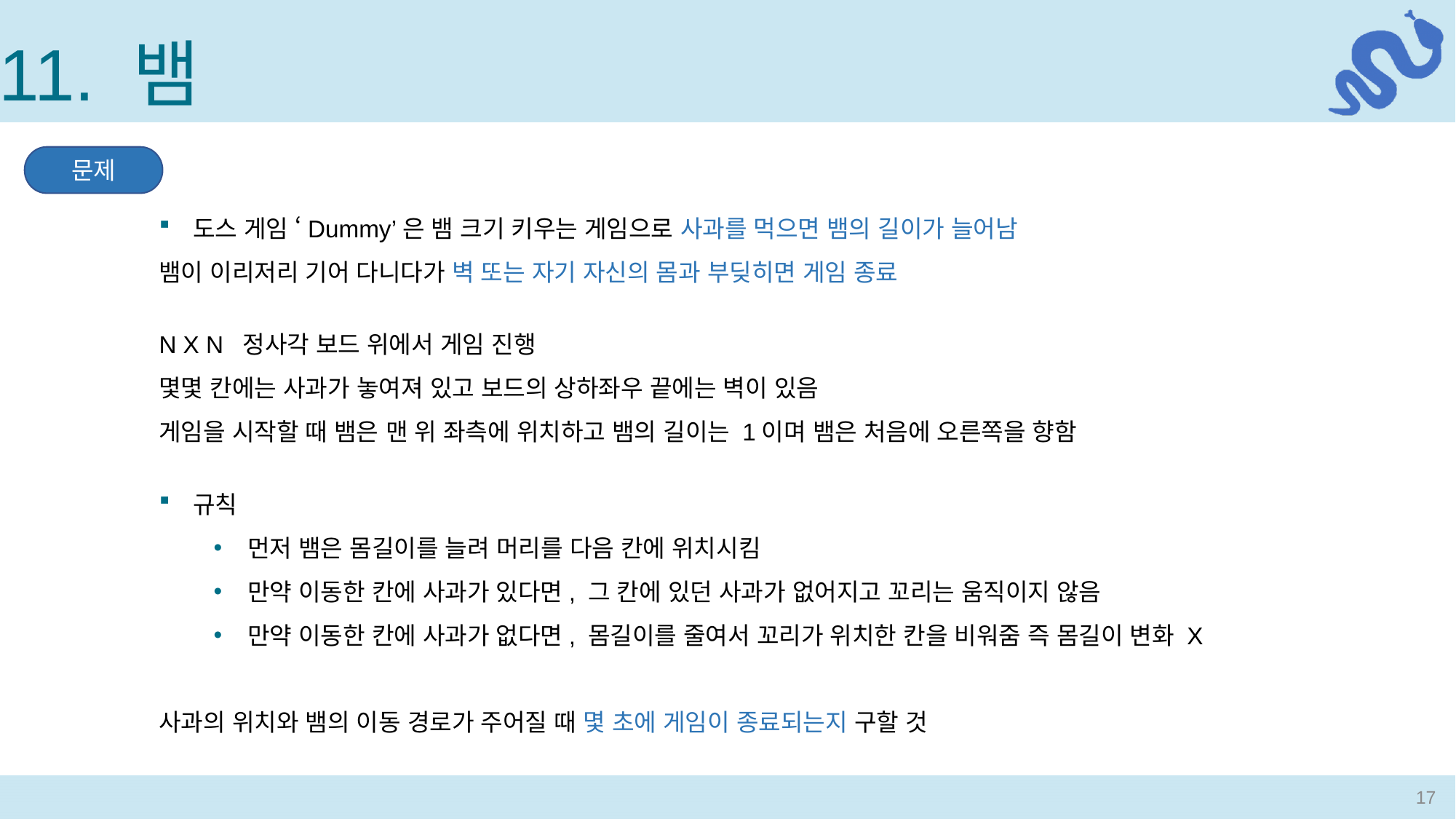

11. 뱀
문제
도스 게임 ‘Dummy’은 뱀 크기 키우는 게임으로 사과를 먹으면 뱀의 길이가 늘어남
뱀이 이리저리 기어 다니다가 벽 또는 자기 자신의 몸과 부딪히면 게임 종료

N X N  정사각 보드 위에서 게임 진행
몇몇 칸에는 사과가 놓여져 있고 보드의 상하좌우 끝에는 벽이 있음
게임을 시작할 때 뱀은 맨 위 좌측에 위치하고 뱀의 길이는 1이며 뱀은 처음에 오른쪽을 향함

규칙
먼저 뱀은 몸길이를 늘려 머리를 다음 칸에 위치시킴
만약 이동한 칸에 사과가 있다면, 그 칸에 있던 사과가 없어지고 꼬리는 움직이지 않음
만약 이동한 칸에 사과가 없다면, 몸길이를 줄여서 꼬리가 위치한 칸을 비워줌 즉 몸길이 변화 X

사과의 위치와 뱀의 이동 경로가 주어질 때 몇 초에 게임이 종료되는지 구할 것
17